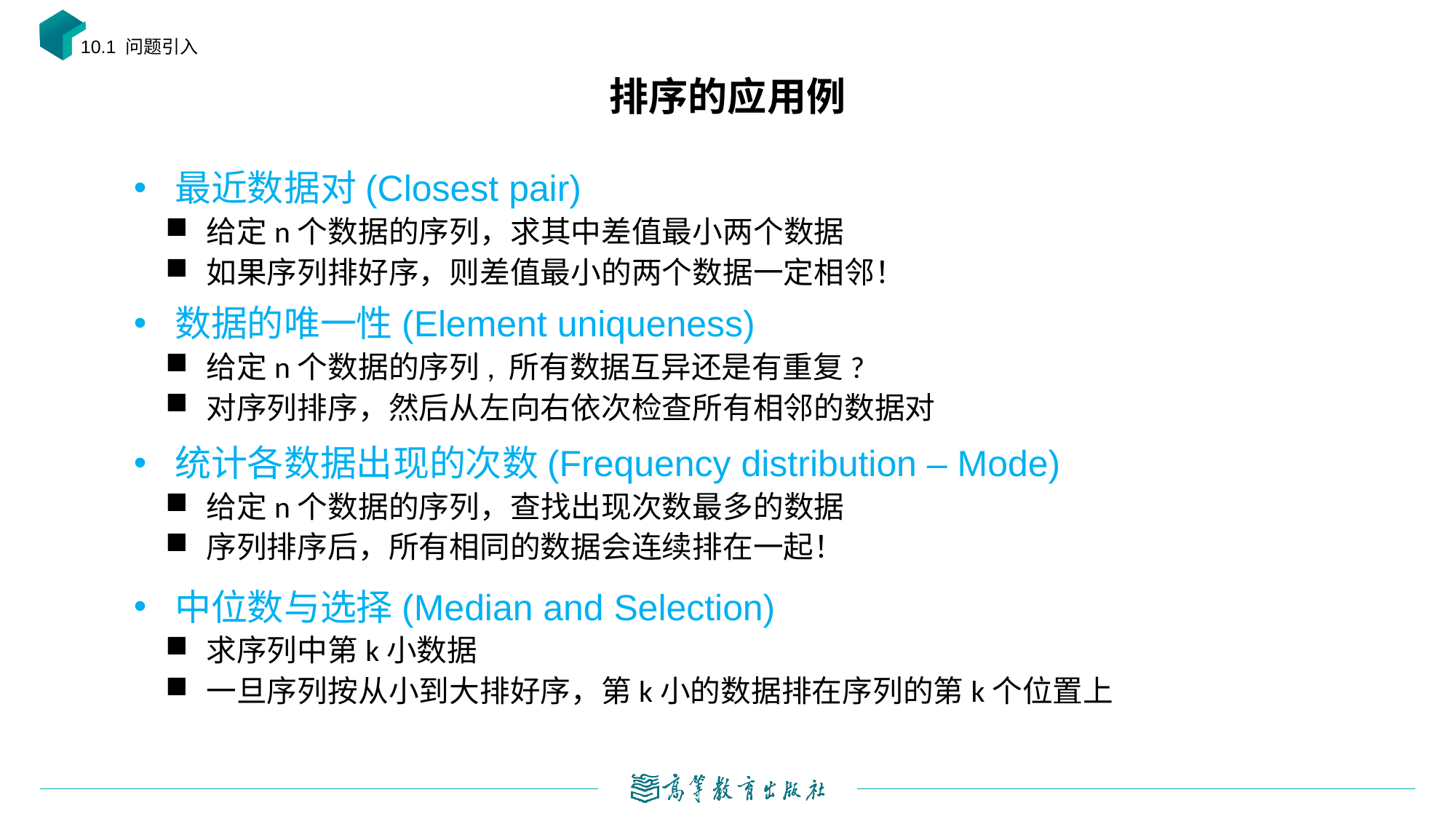

10.1 问题引入
# 排序的应用例
最近数据对(Closest pair)
给定n个数据的序列，求其中差值最小两个数据
如果序列排好序，则差值最小的两个数据一定相邻！
数据的唯一性(Element uniqueness)
给定n个数据的序列, 所有数据互异还是有重复?
对序列排序，然后从左向右依次检查所有相邻的数据对
统计各数据出现的次数(Frequency distribution – Mode)
给定n个数据的序列，查找出现次数最多的数据
序列排序后，所有相同的数据会连续排在一起！
中位数与选择(Median and Selection)
求序列中第k小数据
一旦序列按从小到大排好序，第k小的数据排在序列的第k个位置上